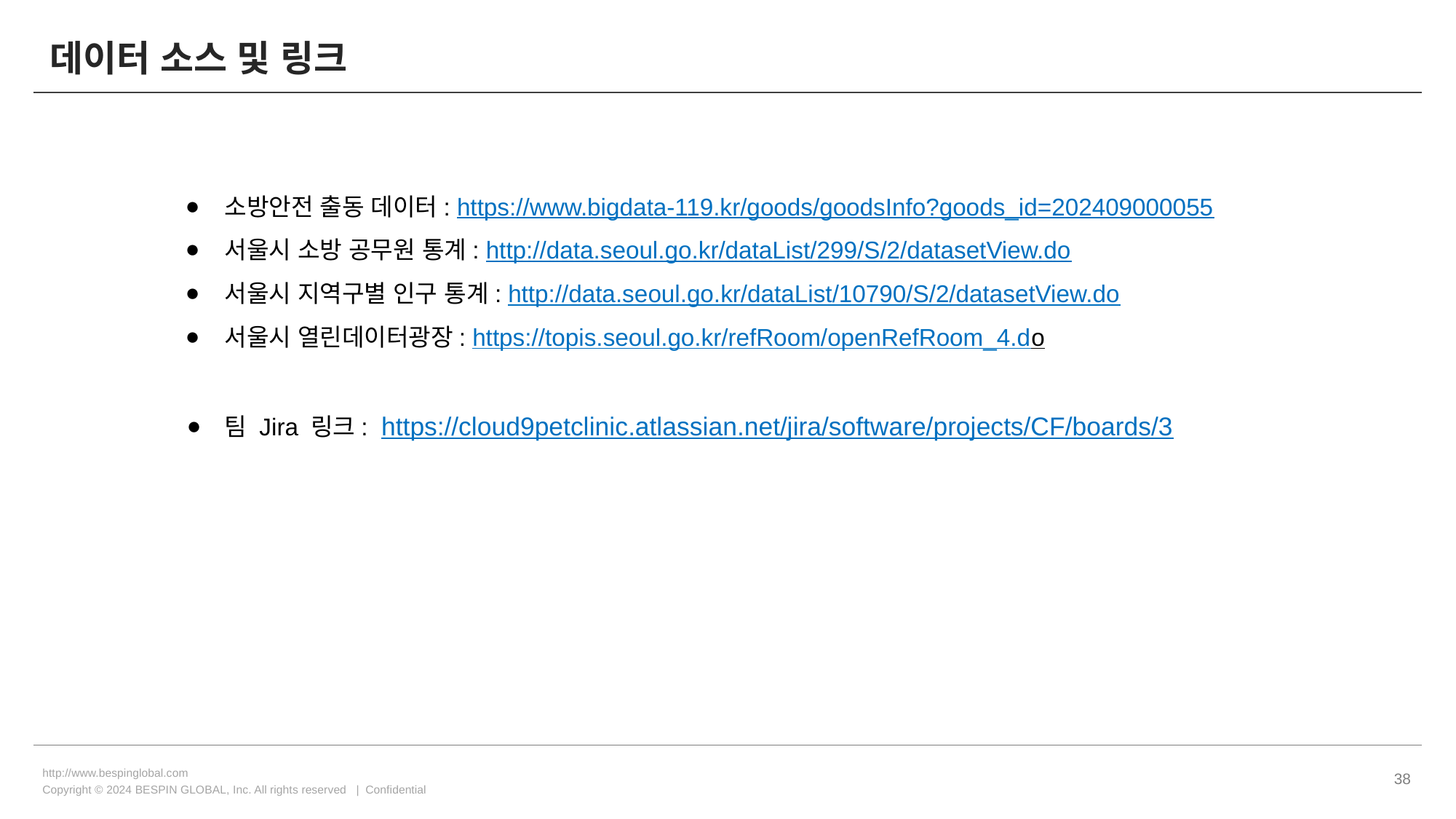

# 데이터 소스 및 링크
소방안전 출동 데이터: https://www.bigdata-119.kr/goods/goodsInfo?goods_id=202409000055
서울시 소방 공무원 통계: http://data.seoul.go.kr/dataList/299/S/2/datasetView.do
서울시 지역구별 인구 통계: http://data.seoul.go.kr/dataList/10790/S/2/datasetView.do
서울시 열린데이터광장: https://topis.seoul.go.kr/refRoom/openRefRoom_4.do

팀 Jira 링크:  https://cloud9petclinic.atlassian.net/jira/software/projects/CF/boards/3